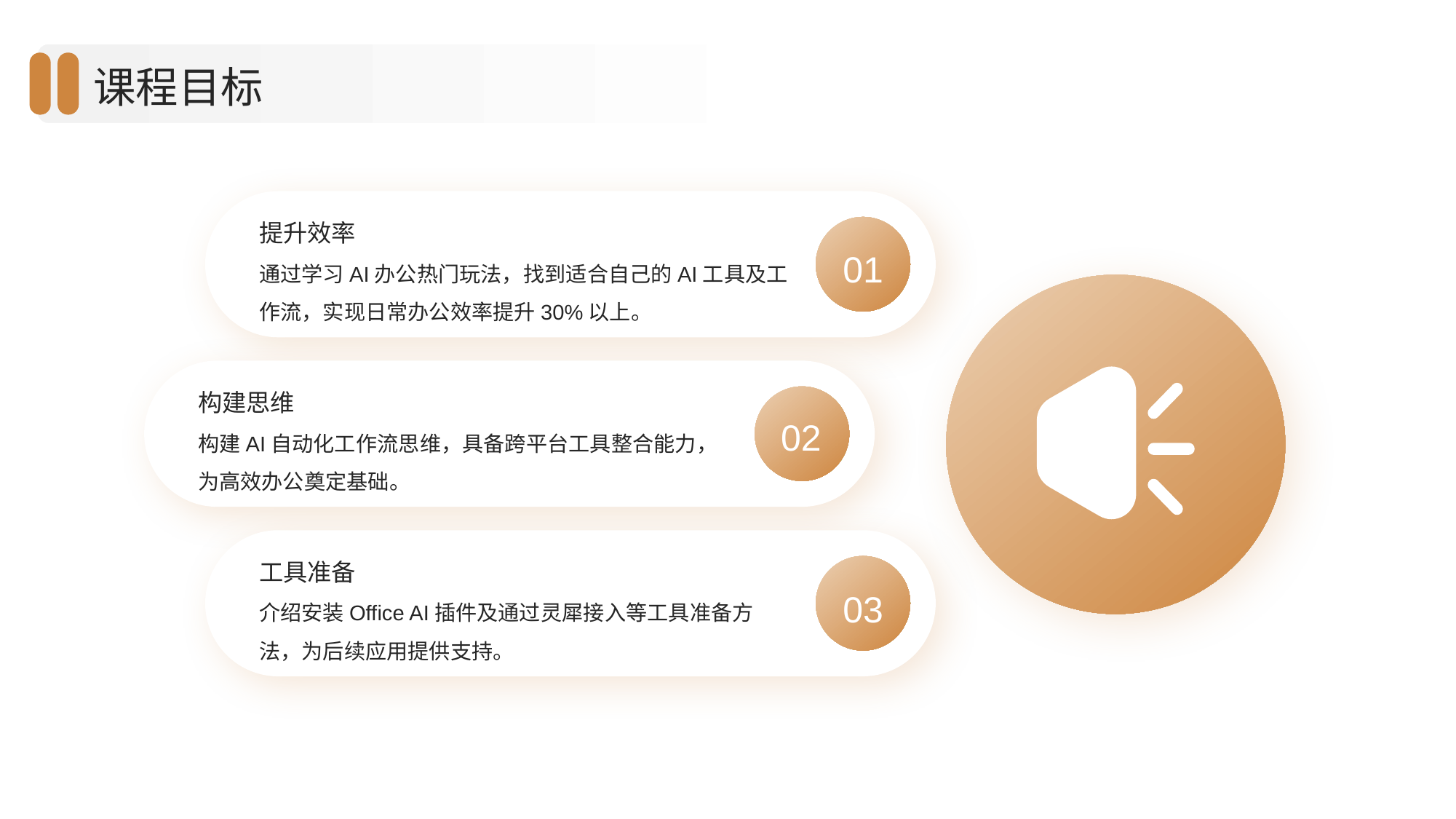

课程目标

提升效率

01
通过学习AI办公热门玩法，找到适合自己的AI工具及工作流，实现日常办公效率提升30%以上。

构建思维

02
构建AI自动化工作流思维，具备跨平台工具整合能力，为高效办公奠定基础。

工具准备

03
介绍安装Office AI插件及通过灵犀接入等工具准备方法，为后续应用提供支持。